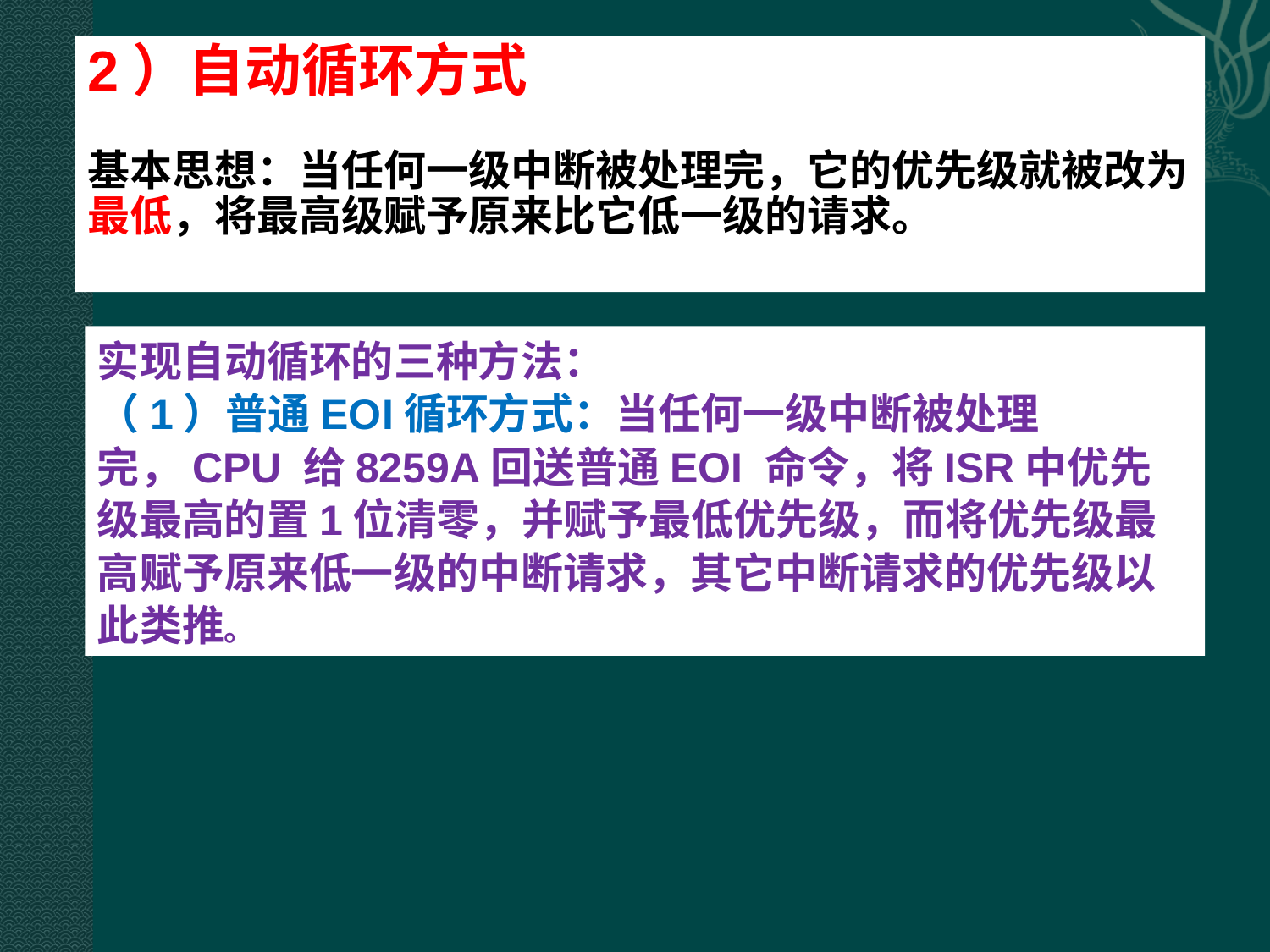

2）自动循环方式

基本思想：当任何一级中断被处理完，它的优先级就被改为最低，将最高级赋予原来比它低一级的请求。

实现自动循环的三种方法：
（1）普通EOI循环方式：当任何一级中断被处理完，CPU 给8259A回送普通EOI 命令，将ISR中优先级最高的置1位清零，并赋予最低优先级，而将优先级最高赋予原来低一级的中断请求，其它中断请求的优先级以此类推。